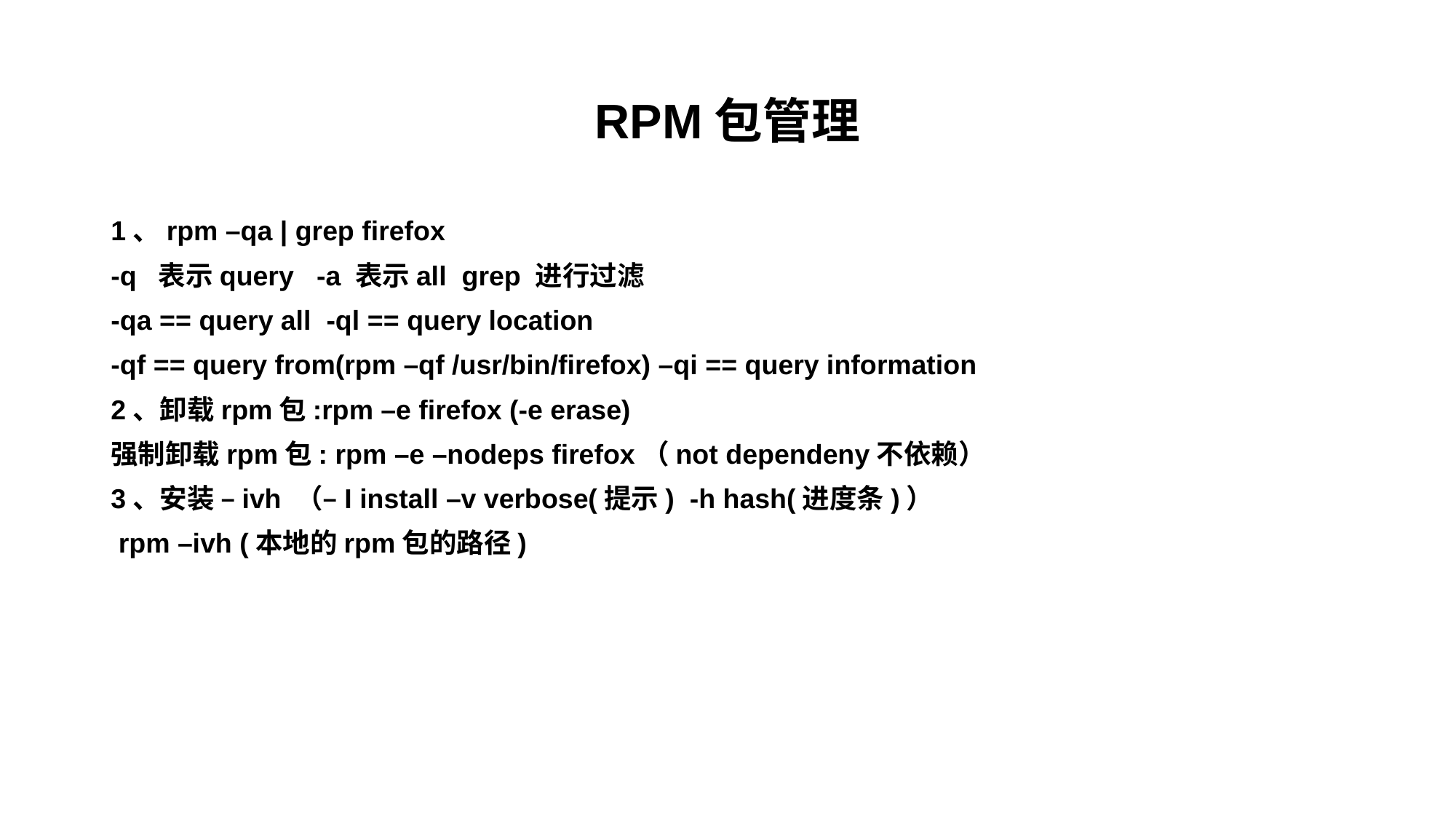

# RPM包管理
1、rpm –qa | grep firefox
-q  表示query   -a 表示all  grep 进行过滤
-qa == query all  -ql == query location
-qf == query from(rpm –qf /usr/bin/firefox) –qi == query information
2、卸载rpm包:rpm –e firefox (-e erase)
强制卸载rpm包: rpm –e –nodeps firefox（not dependeny不依赖）
3、安装 –ivh （–I install –v verbose(提示)  -h hash(进度条)）
 rpm –ivh (本地的rpm包的路径)